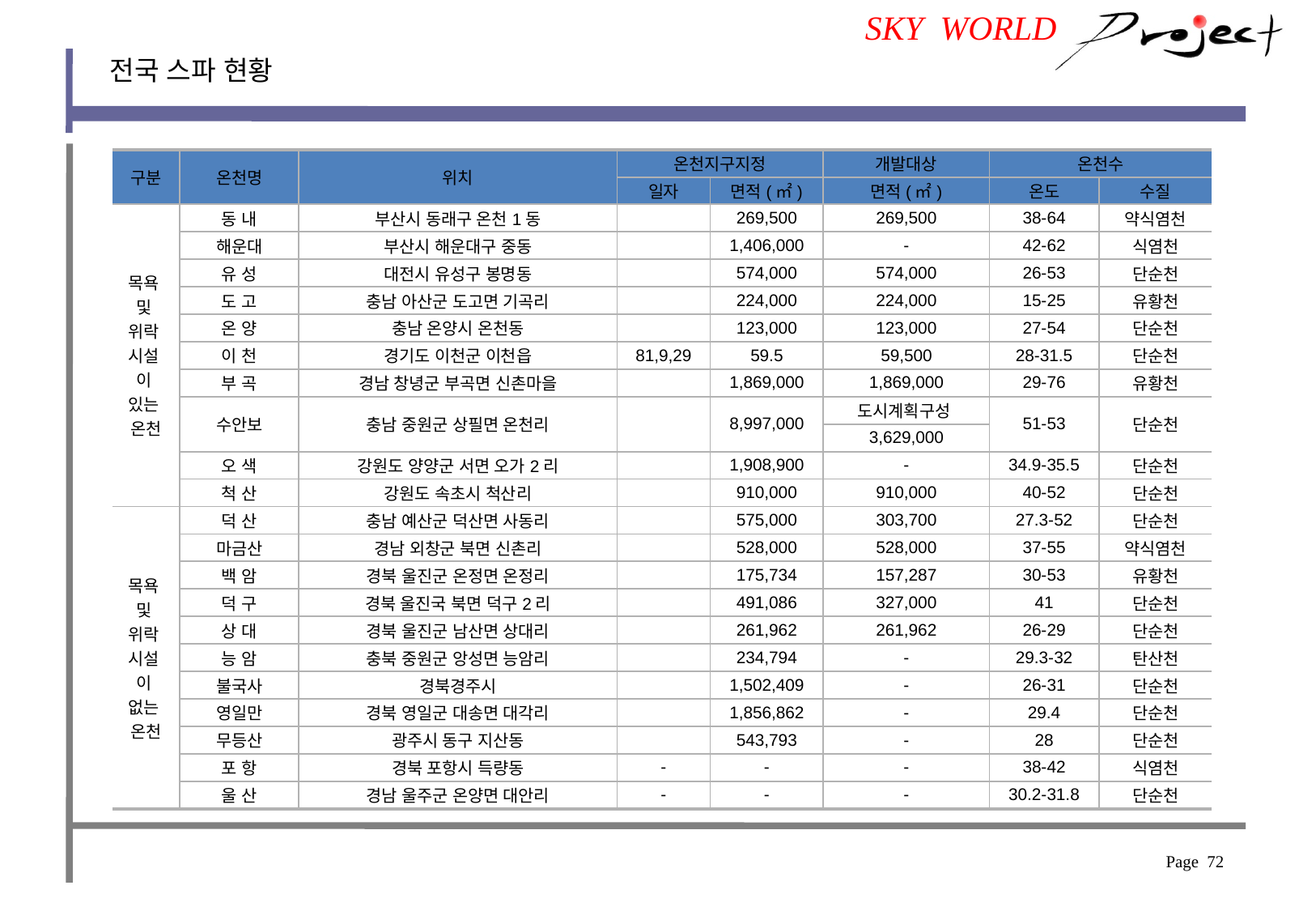

SKY  WORLD
전국 스파 현황
| 구분 | 온천명 | 위치 | 온천지구지정 |  | 개발대상 | 온천수 |  |
| --- | --- | --- | --- | --- | --- | --- | --- |
|  |  |  | 일자 | 면적(㎡) | 면적(㎡) | 온도 | 수질 |
| 목욕 및 위락 시설 이 있는 온천 | 동 내 | 부산시 동래구 온천1동 |  | 269,500 | 269,500 | 38-64 | 약식염천 |
|  | 해운대 | 부산시 해운대구 중동 |  | 1,406,000 | - | 42-62 | 식염천 |
|  | 유 성 | 대전시 유성구 봉명동 |  | 574,000 | 574,000 | 26-53 | 단순천 |
|  | 도 고 | 충남 아산군 도고면 기곡리 |  | 224,000 | 224,000 | 15-25 | 유황천 |
|  | 온 양 | 충남 온양시 온천동 |  | 123,000 | 123,000 | 27-54 | 단순천 |
|  | 이 천 | 경기도 이천군 이천읍 | 81,9,29 | 59.5 | 59,500 | 28-31.5 | 단순천 |
|  | 부 곡 | 경남 창녕군 부곡면 신촌마을 |  | 1,869,000 | 1,869,000 | 29-76 | 유황천 |
|  | 수안보 | 충남 중원군 상필면 온천리 |  | 8,997,000 | 도시계획구성 | 51-53 | 단순천 |
|  |  |  |  |  | 3,629,000 |  |  |
|  | 오 색 | 강원도 양양군 서면 오가2리 |  | 1,908,900 | - | 34.9-35.5 | 단순천 |
|  | 척 산 | 강원도 속초시 척산리 |  | 910,000 | 910,000 | 40-52 | 단순천 |
| 목욕 및 위락 시설 이 없는 온천 | 덕 산 | 충남 예산군 덕산면 사동리 |  | 575,000 | 303,700 | 27.3-52 | 단순천 |
|  | 마금산 | 경남 외창군 북면 신촌리 |  | 528,000 | 528,000 | 37-55 | 약식염천 |
|  | 백 암 | 경북 울진군 온정면 온정리 |  | 175,734 | 157,287 | 30-53 | 유황천 |
|  | 덕 구 | 경북 울진국 북면 덕구2리 |  | 491,086 | 327,000 | 41 | 단순천 |
|  | 상 대 | 경북 울진군 남산면 상대리 |  | 261,962 | 261,962 | 26-29 | 단순천 |
|  | 능 암 | 충북 중원군 앙성면 능암리 |  | 234,794 | - | 29.3-32 | 탄산천 |
|  | 불국사 | 경북경주시 |  | 1,502,409 | - | 26-31 | 단순천 |
|  | 영일만 | 경북 영일군 대송면 대각리 |  | 1,856,862 | - | 29.4 | 단순천 |
|  | 무등산 | 광주시 동구 지산동 |  | 543,793 | - | 28 | 단순천 |
|  | 포 항 | 경북 포항시 득량동 | - | - | - | 38-42 | 식염천 |
|  | 울 산 | 경남 울주군 온양면 대안리 | - | - | - | 30.2-31.8 | 단순천 |